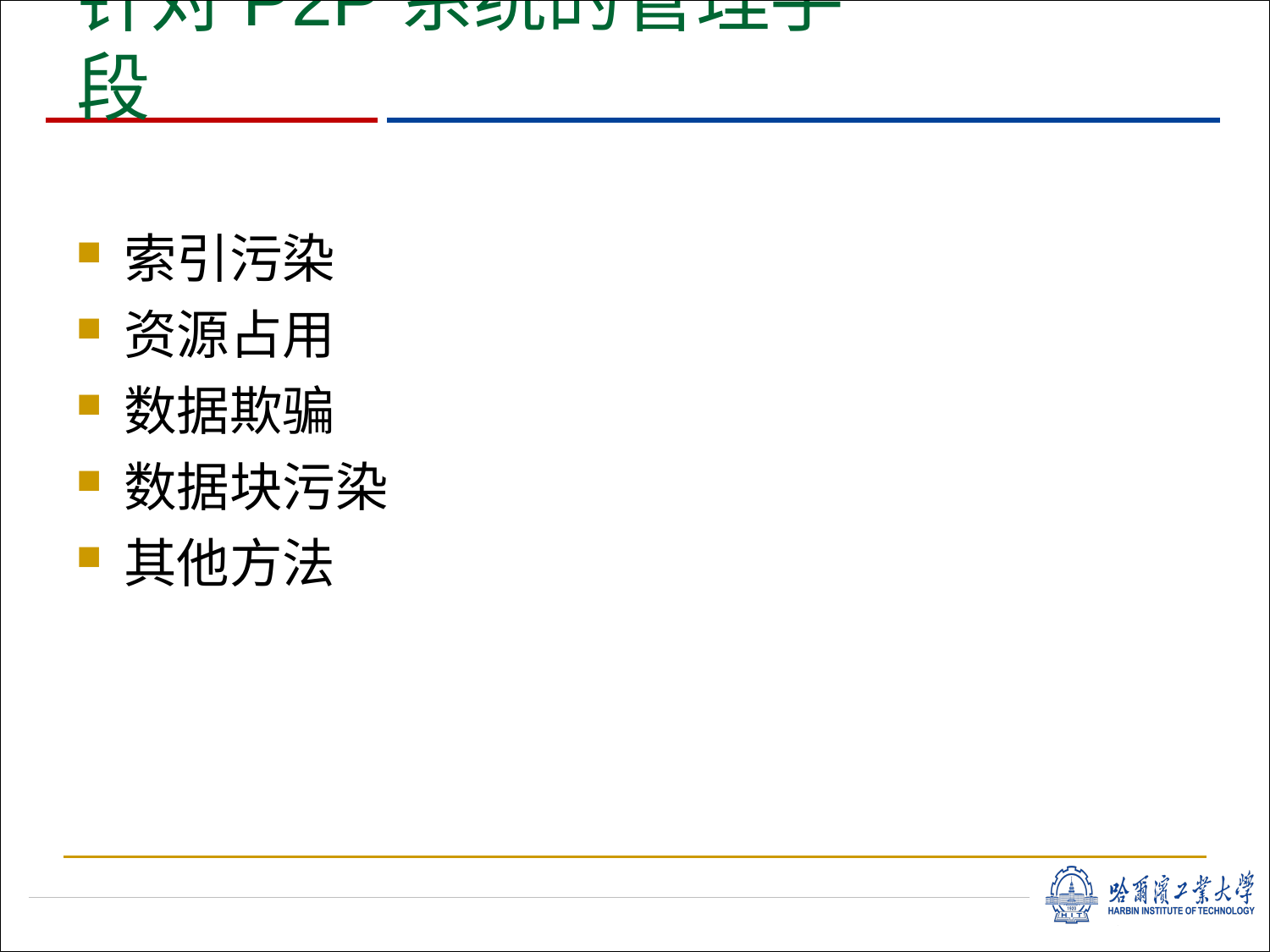

# 针对P2P系统的管理手段
索引污染
资源占用
数据欺骗
数据块污染
其他方法